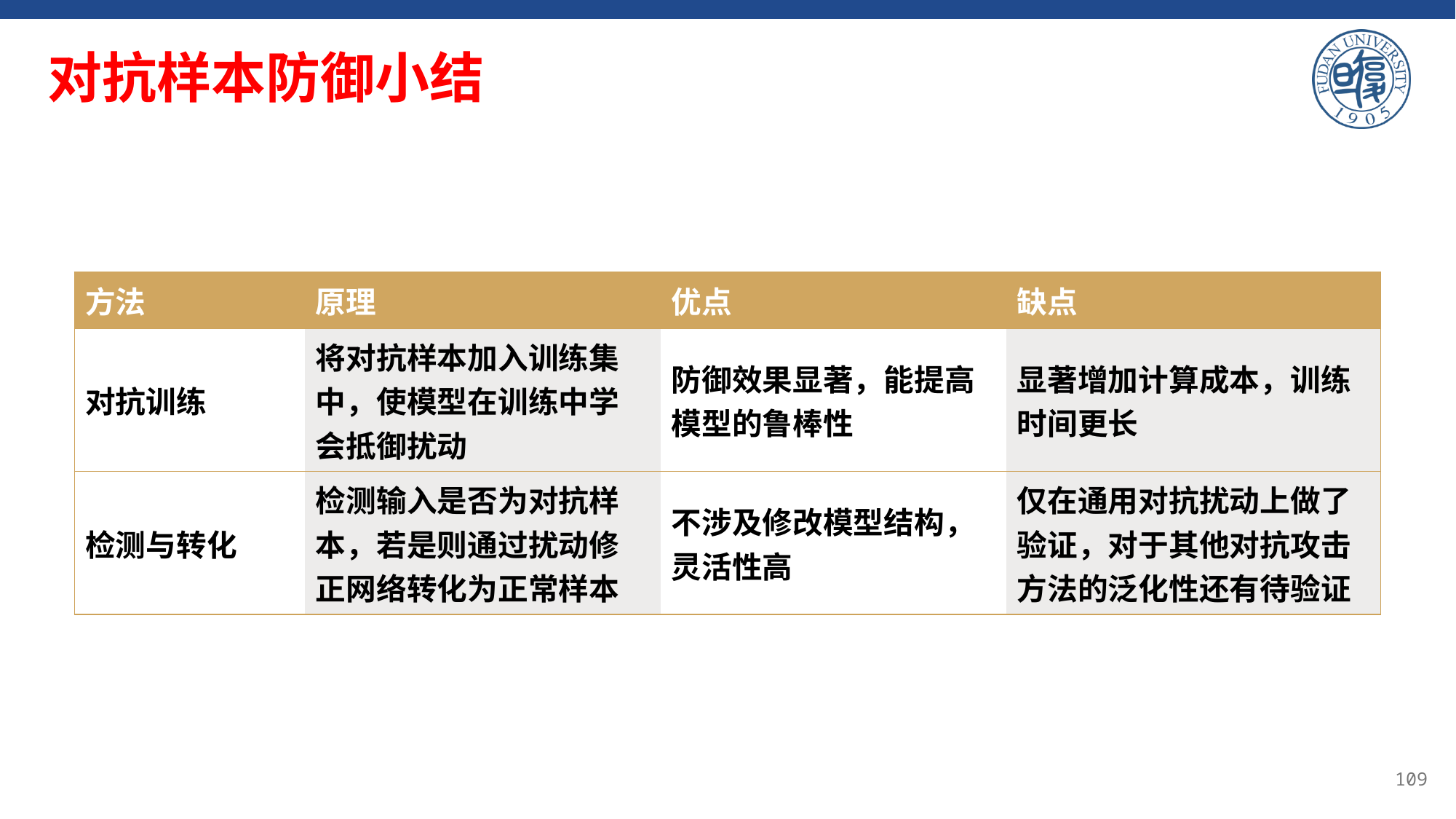

# 对抗样本防御小结
| 方法 | 原理 | 优点 | 缺点 |
| --- | --- | --- | --- |
| 对抗训练 | 将对抗样本加入训练集中，使模型在训练中学会抵御扰动 | 防御效果显著，能提高模型的鲁棒性 | 显著增加计算成本，训练时间更长 |
| 检测与转化 | 检测输入是否为对抗样本，若是则通过扰动修正网络转化为正常样本 | 不涉及修改模型结构，灵活性高 | 仅在通用对抗扰动上做了验证，对于其他对抗攻击方法的泛化性还有待验证 |